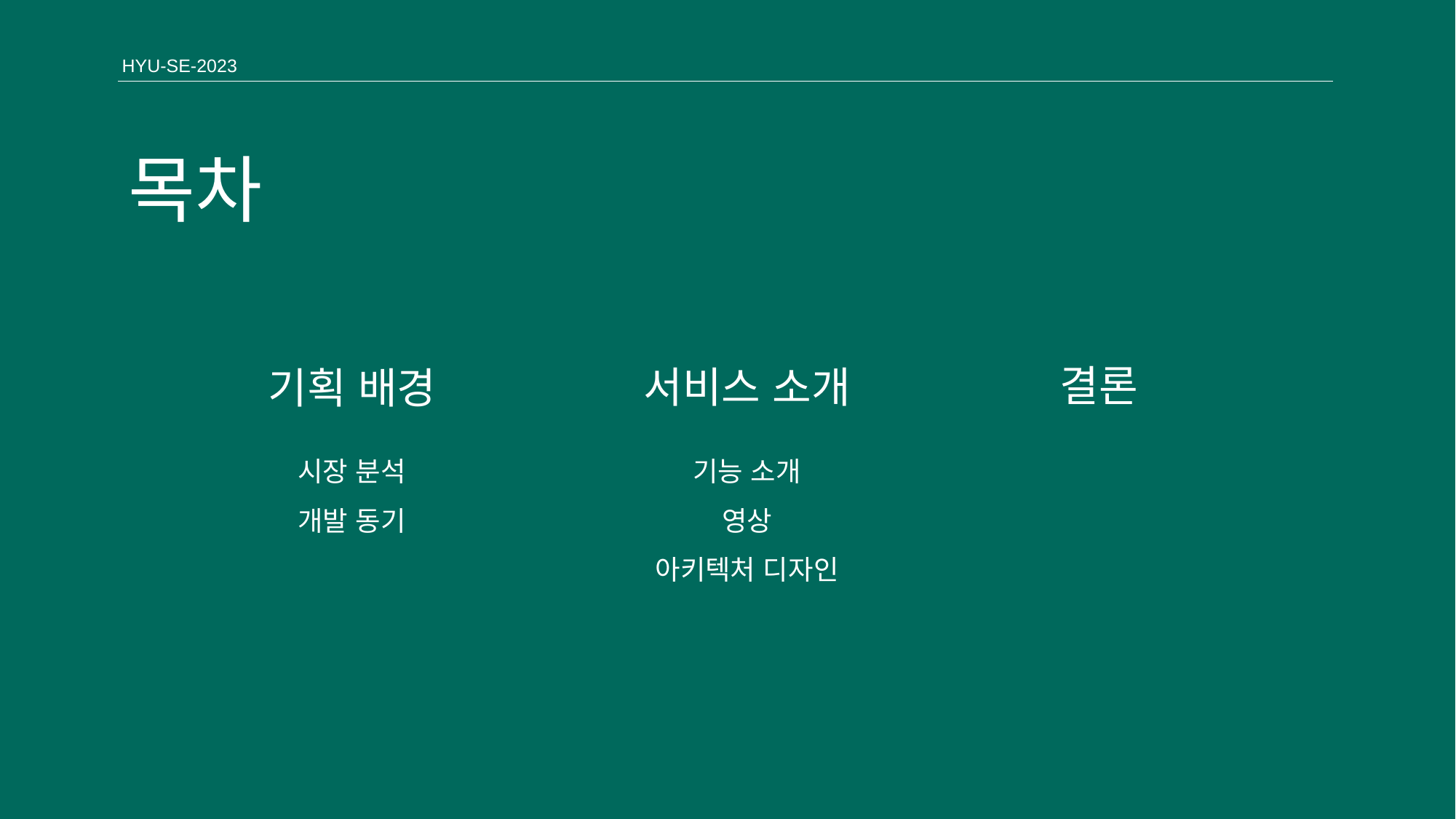

HYU-SE-2023
목차
결론
서비스 소개
기획 배경
시장 분석
개발 동기
기능 소개
영상
아키텍처 디자인